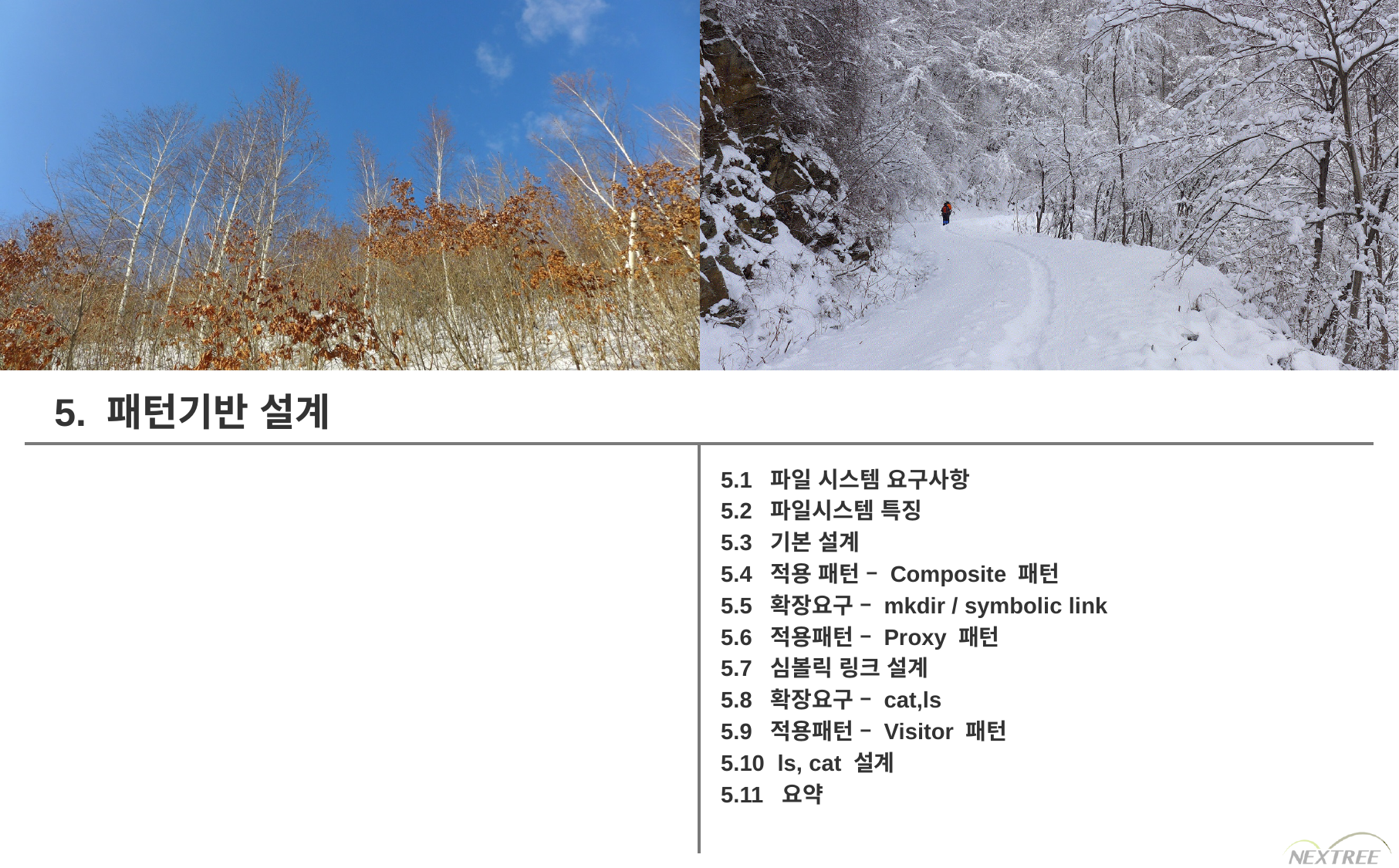

5. 패턴기반 설계
5.1  파일 시스템 요구사항
5.2  파일시스템 특징
5.3  기본 설계
5.4  적용 패턴 – Composite 패턴
5.5  확장요구 – mkdir / symbolic link
5.6  적용패턴 – Proxy 패턴
5.7  심볼릭 링크 설계
5.8  확장요구 – cat,ls
5.9  적용패턴 – Visitor 패턴
5.10  ls, cat 설계
5.11  요약